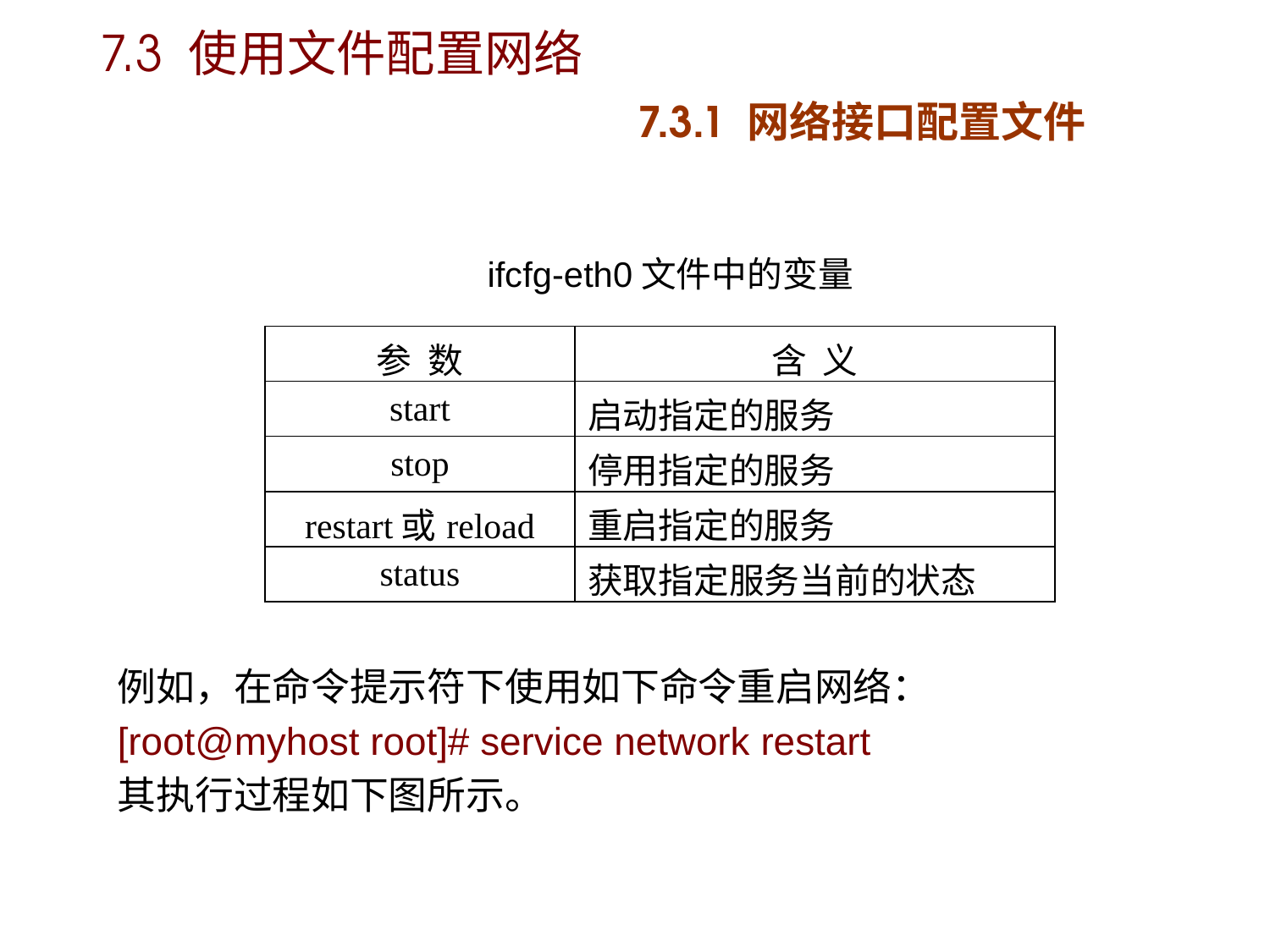

# 7.3 使用文件配置网络 7.3.1 网络接口配置文件
ifcfg-eth0文件中的变量
| 参 数 | 含 义 |
| --- | --- |
| start | 启动指定的服务 |
| stop | 停用指定的服务 |
| restart或reload | 重启指定的服务 |
| status | 获取指定服务当前的状态 |
例如，在命令提示符下使用如下命令重启网络：
[root@myhost root]# service network restart
其执行过程如下图所示。